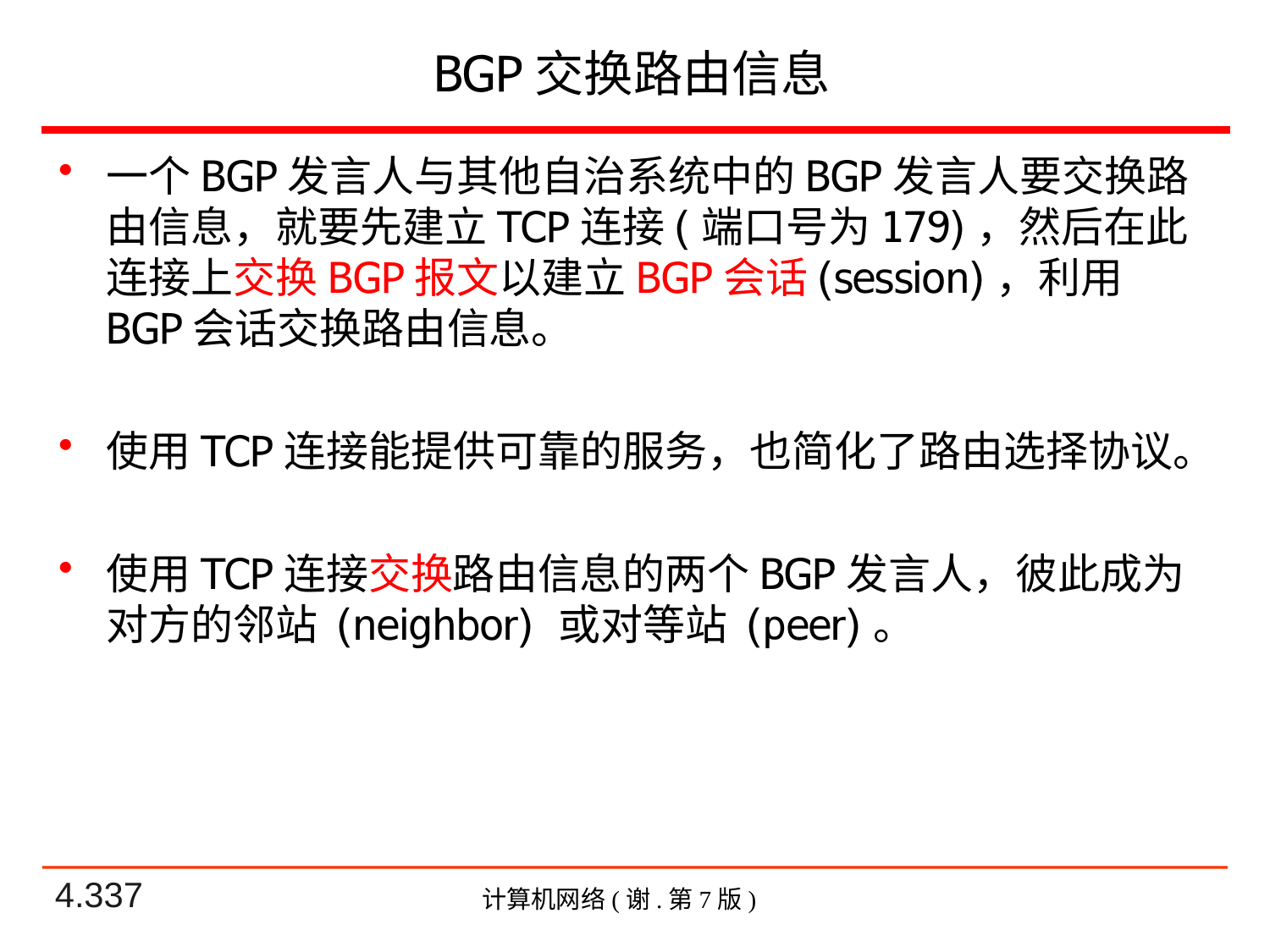

# BGP交换路由信息
一个BGP发言人与其他自治系统中的BGP发言人要交换路由信息，就要先建立TCP连接(端口号为179)，然后在此连接上交换BGP报文以建立BGP会话(session)，利用BGP会话交换路由信息。

使用TCP连接能提供可靠的服务，也简化了路由选择协议。

使用TCP连接交换路由信息的两个BGP发言人，彼此成为对方的邻站 (neighbor) 或对等站 (peer)。